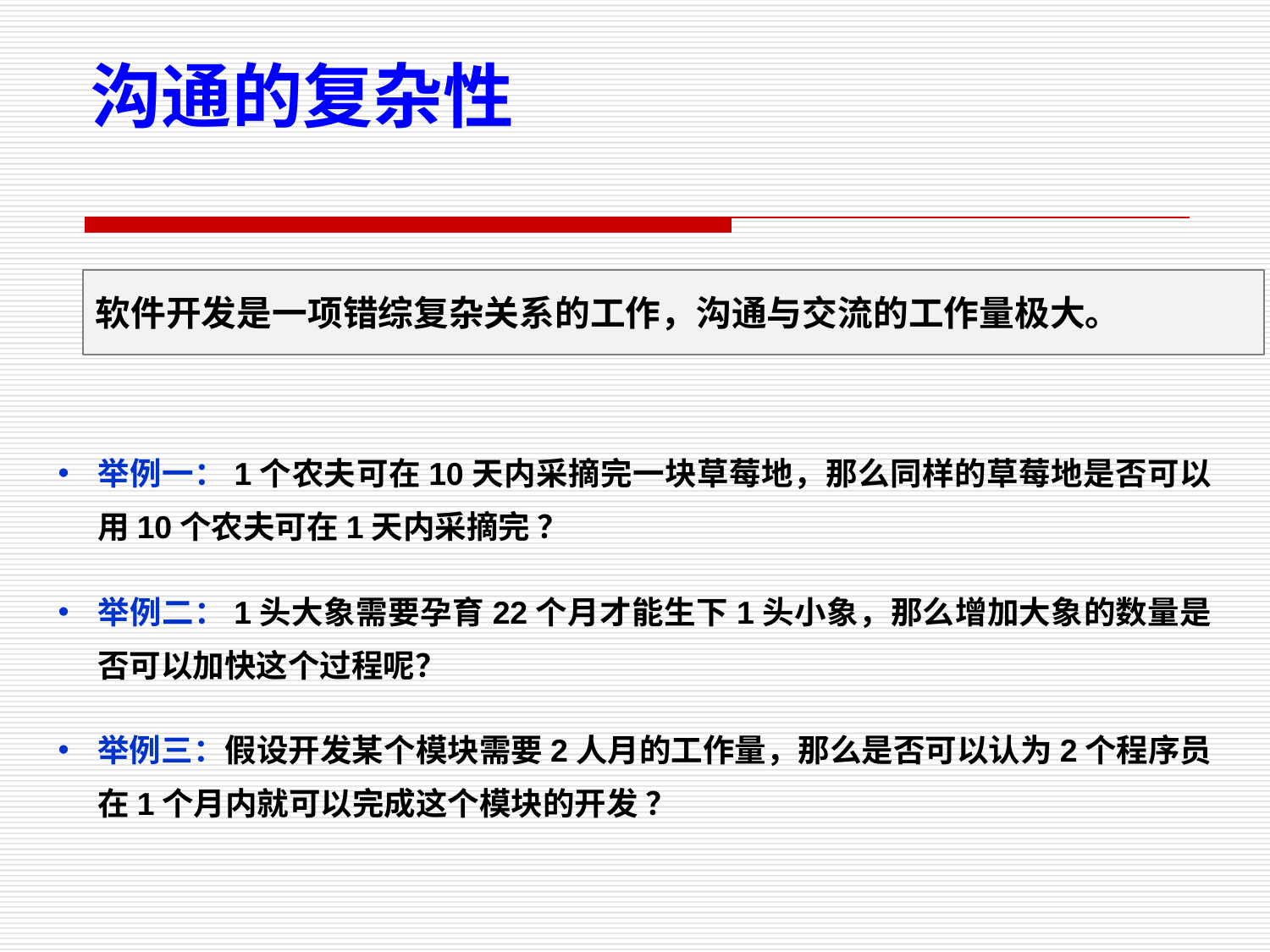

沟通的复杂性
软件开发是一项错综复杂关系的工作，沟通与交流的工作量极大。
举例一：1个农夫可在10天内采摘完一块草莓地，那么同样的草莓地是否可以用10个农夫可在1天内采摘完 ？
举例二：1头大象需要孕育22个月才能生下1头小象，那么增加大象的数量是否可以加快这个过程呢？
举例三：假设开发某个模块需要2人月的工作量，那么是否可以认为2个程序员在1个月内就可以完成这个模块的开发 ？